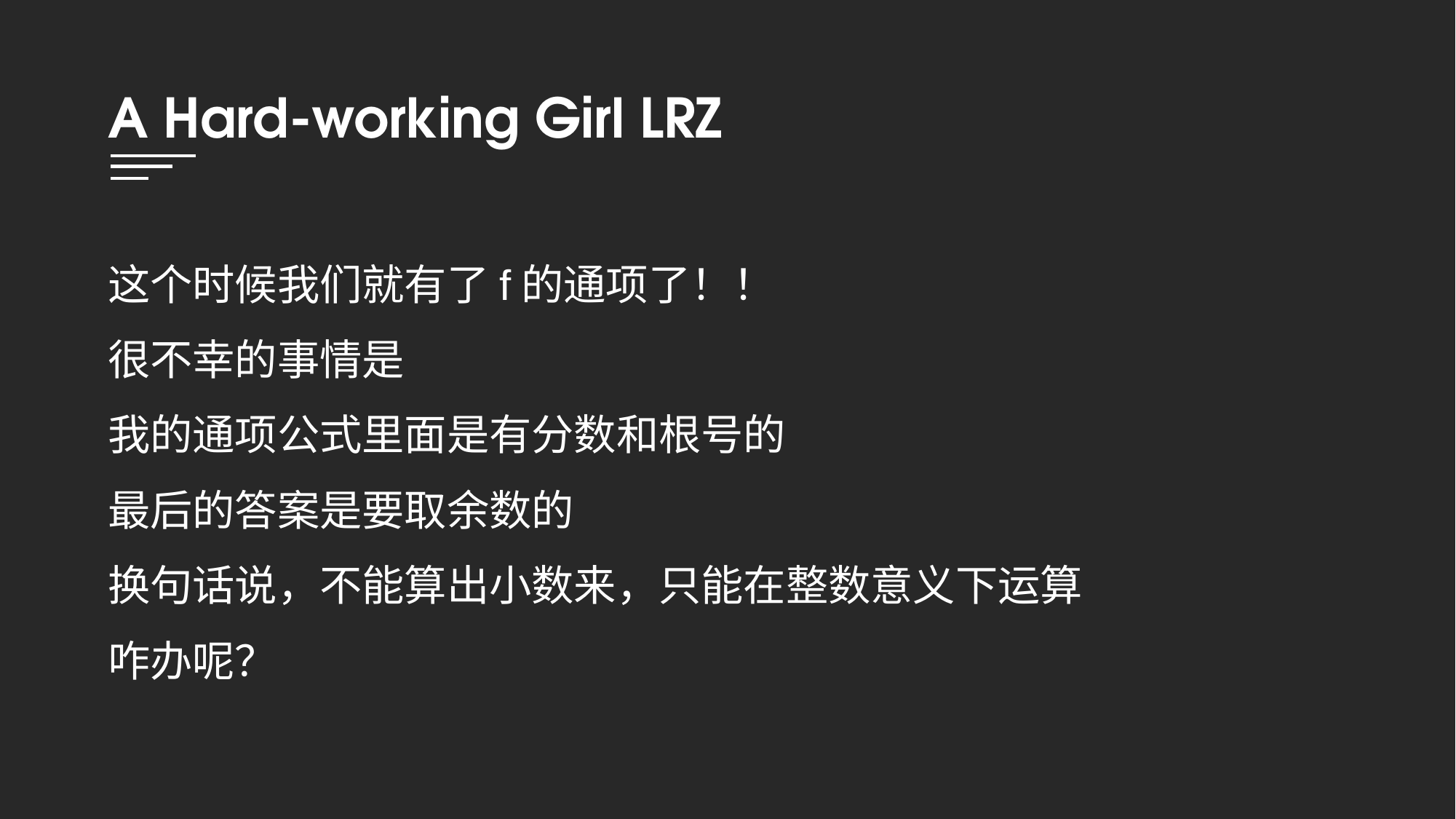

A Hard-working Girl LRZ
这个时候我们就有了f的通项了！！
很不幸的事情是
我的通项公式里面是有分数和根号的
最后的答案是要取余数的
换句话说，不能算出小数来，只能在整数意义下运算
咋办呢？